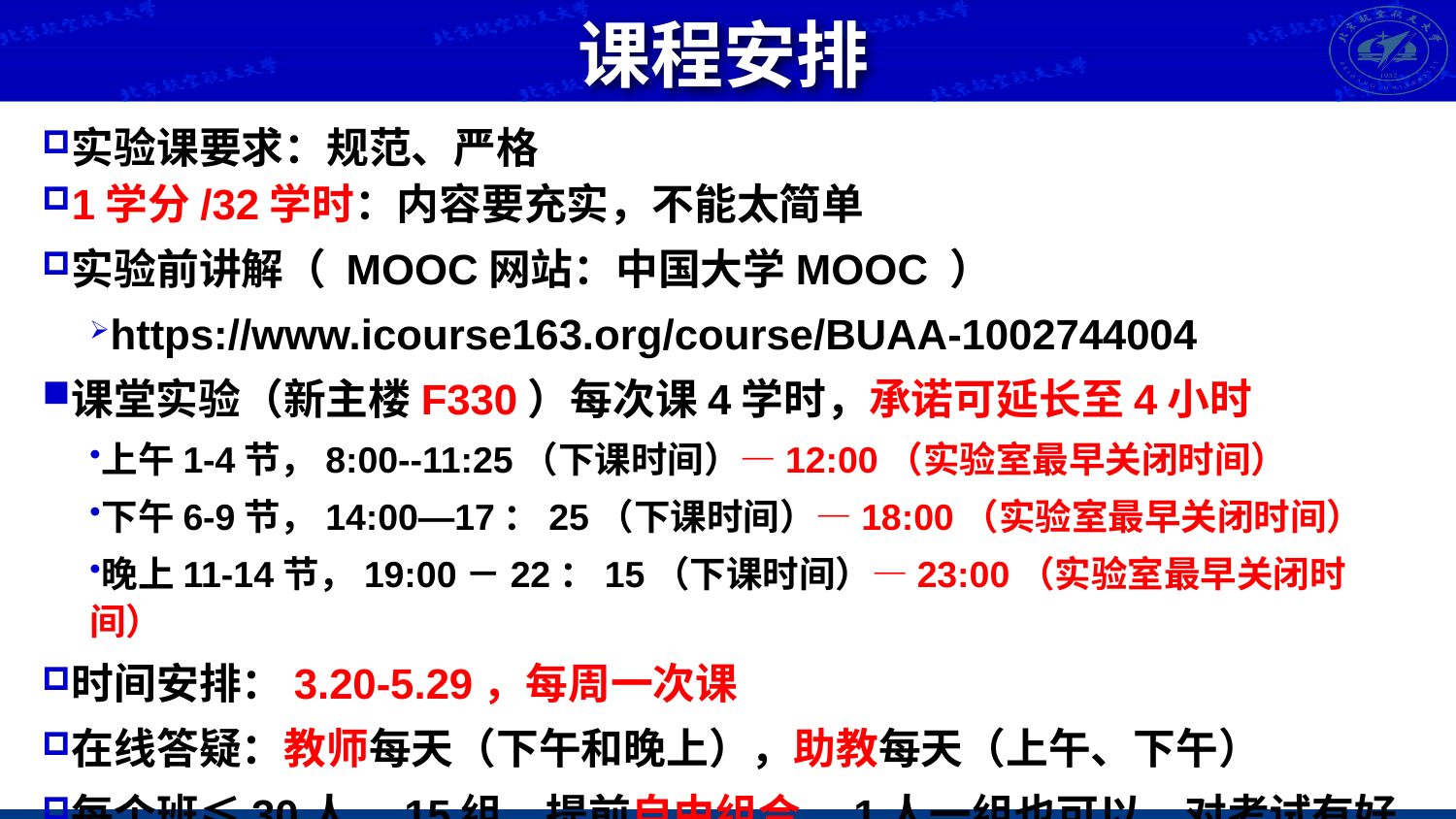

# 课程安排
实验课要求：规范、严格
1学分/32学时：内容要充实，不能太简单
实验前讲解（ MOOC网站：中国大学MOOC ）
https://www.icourse163.org/course/BUAA-1002744004
课堂实验（新主楼F330）每次课4学时，承诺可延长至4小时
上午1-4节，8:00--11:25（下课时间）—12:00（实验室最早关闭时间）
下午6-9节，14:00—17：25（下课时间）—18:00（实验室最早关闭时间）
晚上11-14节，19:00－22：15（下课时间）—23:00（实验室最早关闭时间）
时间安排：3.20-5.29，每周一次课
在线答疑：教师每天（下午和晚上），助教每天（上午、下午）
每个班≤30人，15组。提前自由组合。1人一组也可以，对考试有好处